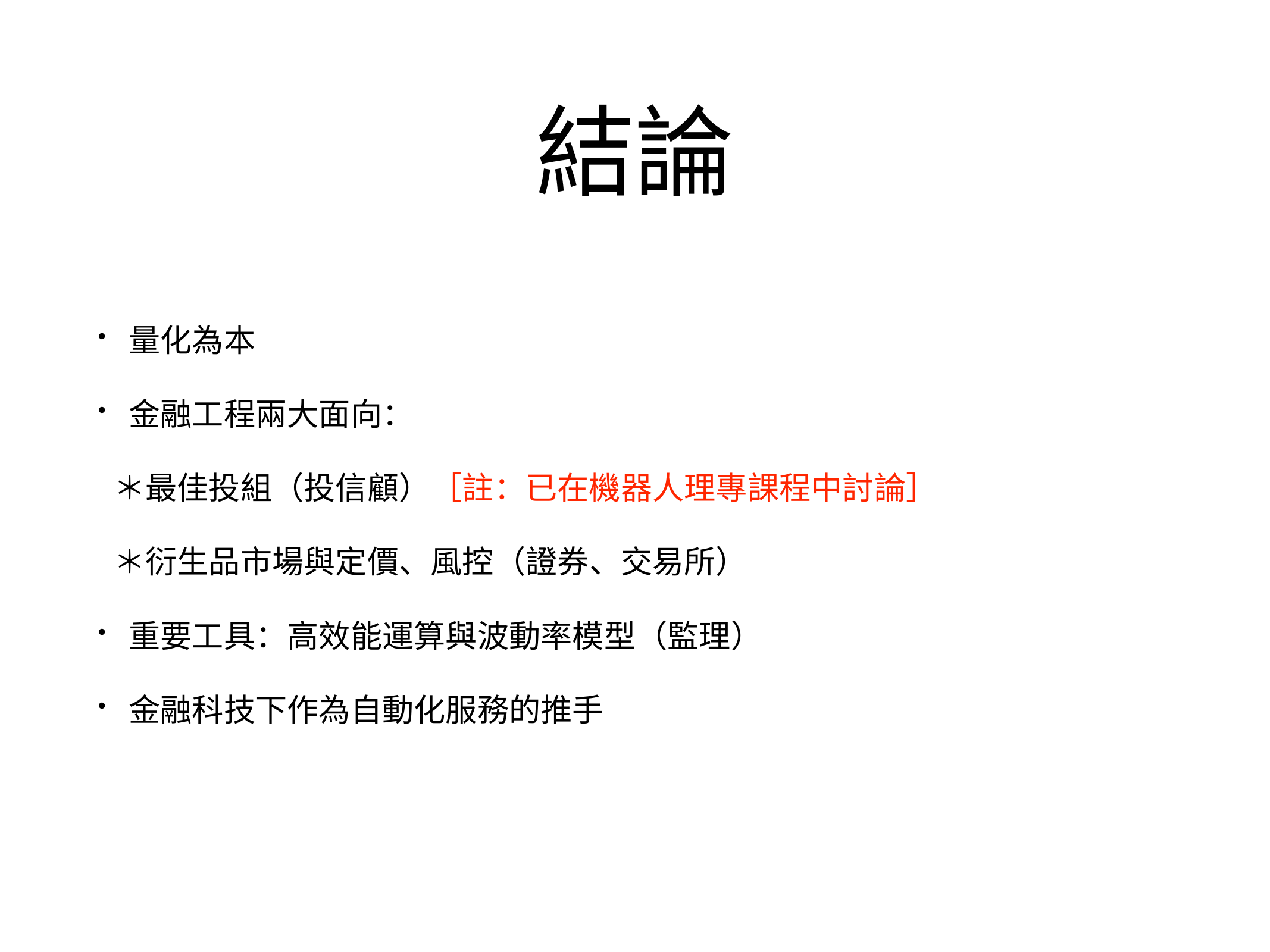

# 結論
量化為本
金融工程兩大面向：
＊最佳投組（投信顧）［註：已在機器人理專課程中討論］
＊衍生品市場與定價、風控（證券、交易所）
重要工具：高效能運算與波動率模型（監理）
金融科技下作為自動化服務的推手